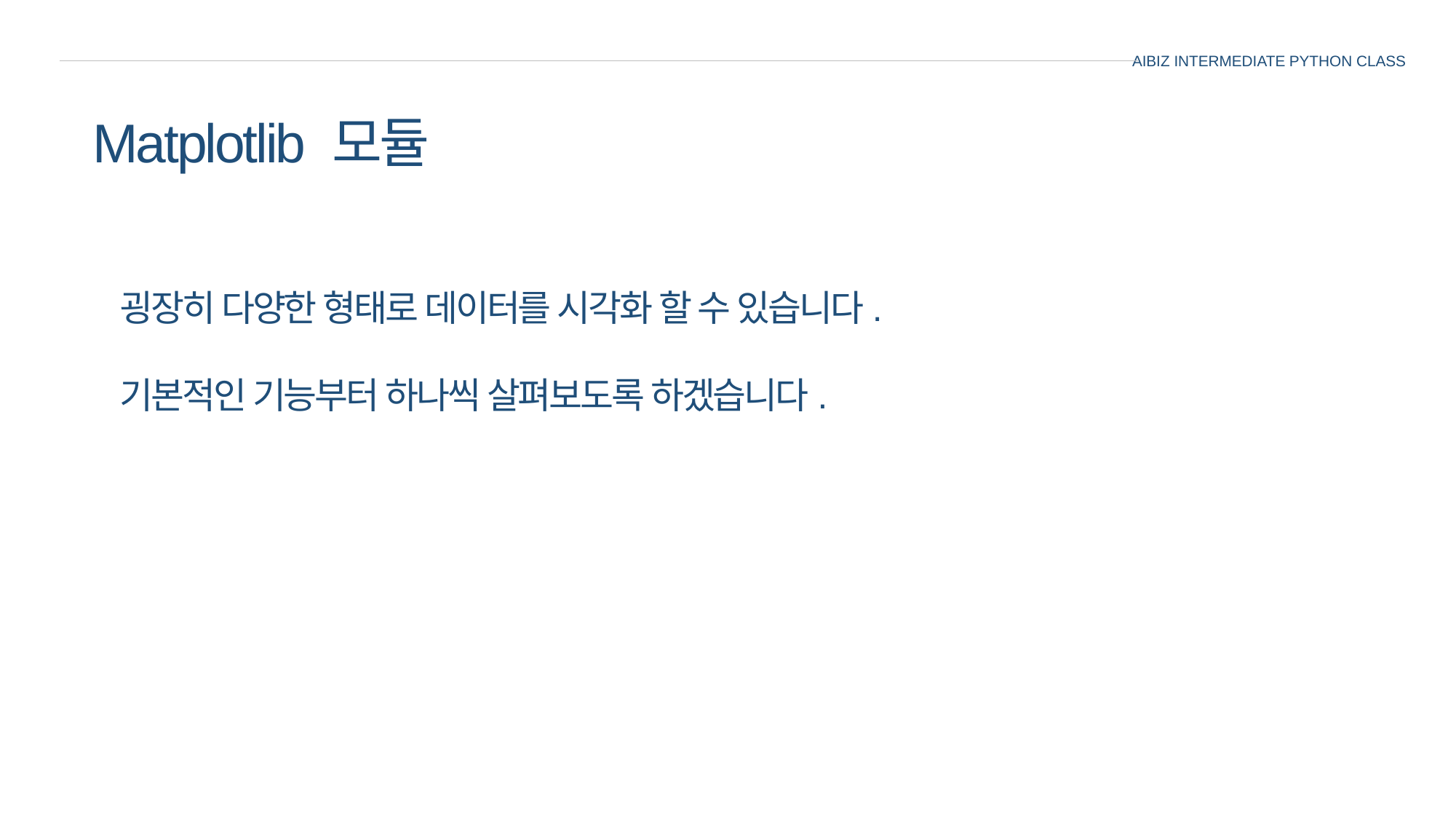

AIBIZ INTERMEDIATE PYTHON CLASS
Matplotlib 모듈
굉장히 다양한 형태로 데이터를 시각화 할 수 있습니다.

기본적인 기능부터 하나씩 살펴보도록 하겠습니다.